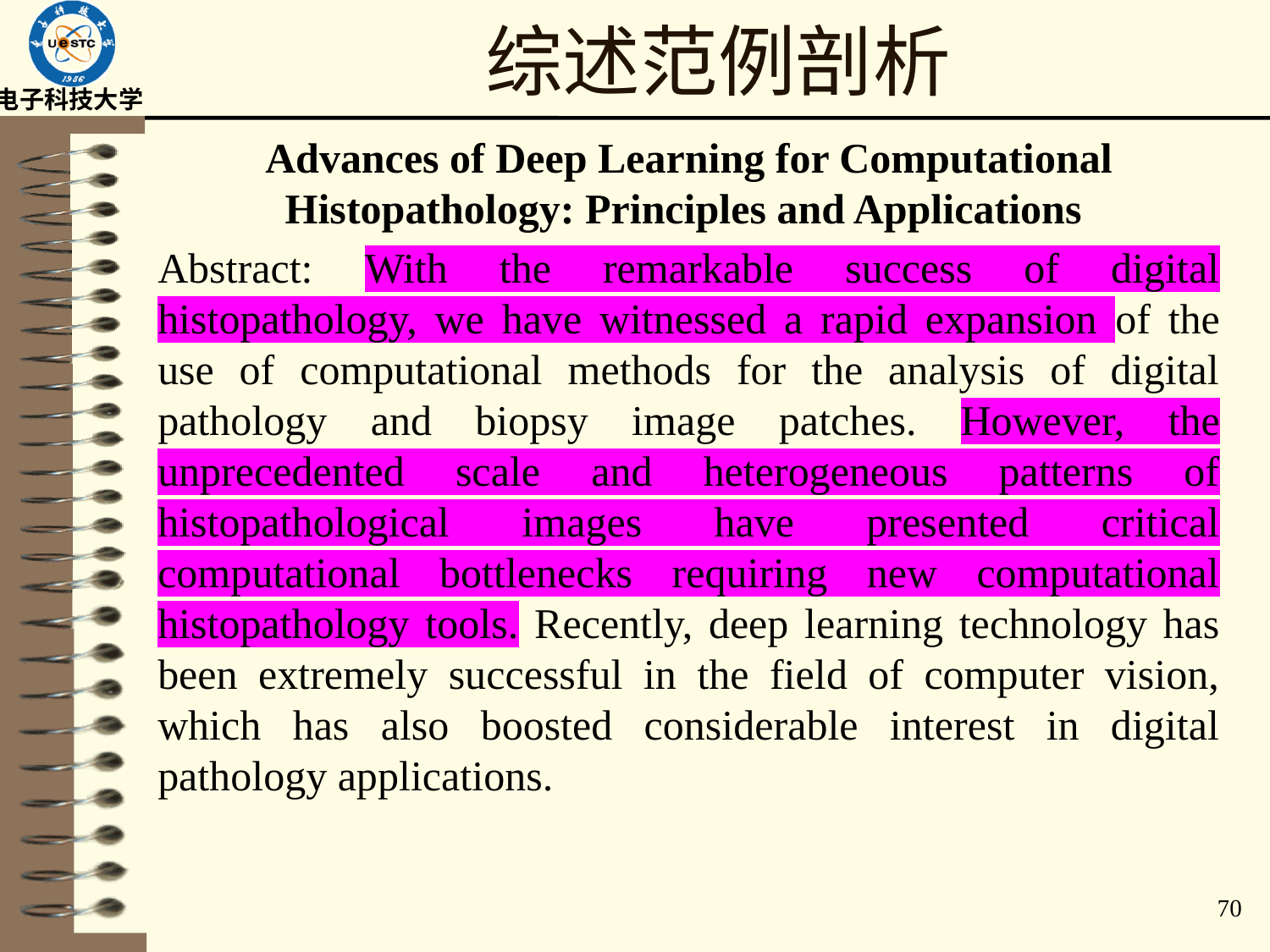

# 综述范例剖析
Advances of Deep Learning for Computational Histopathology: Principles and Applications
Abstract: With the remarkable success of digital histopathology, we have witnessed a rapid expansion of the use of computational methods for the analysis of digital pathology and biopsy image patches. However, the unprecedented scale and heterogeneous patterns of histopathological images have presented critical computational bottlenecks requiring new computational histopathology tools. Recently, deep learning technology has been extremely successful in the field of computer vision, which has also boosted considerable interest in digital pathology applications.
70